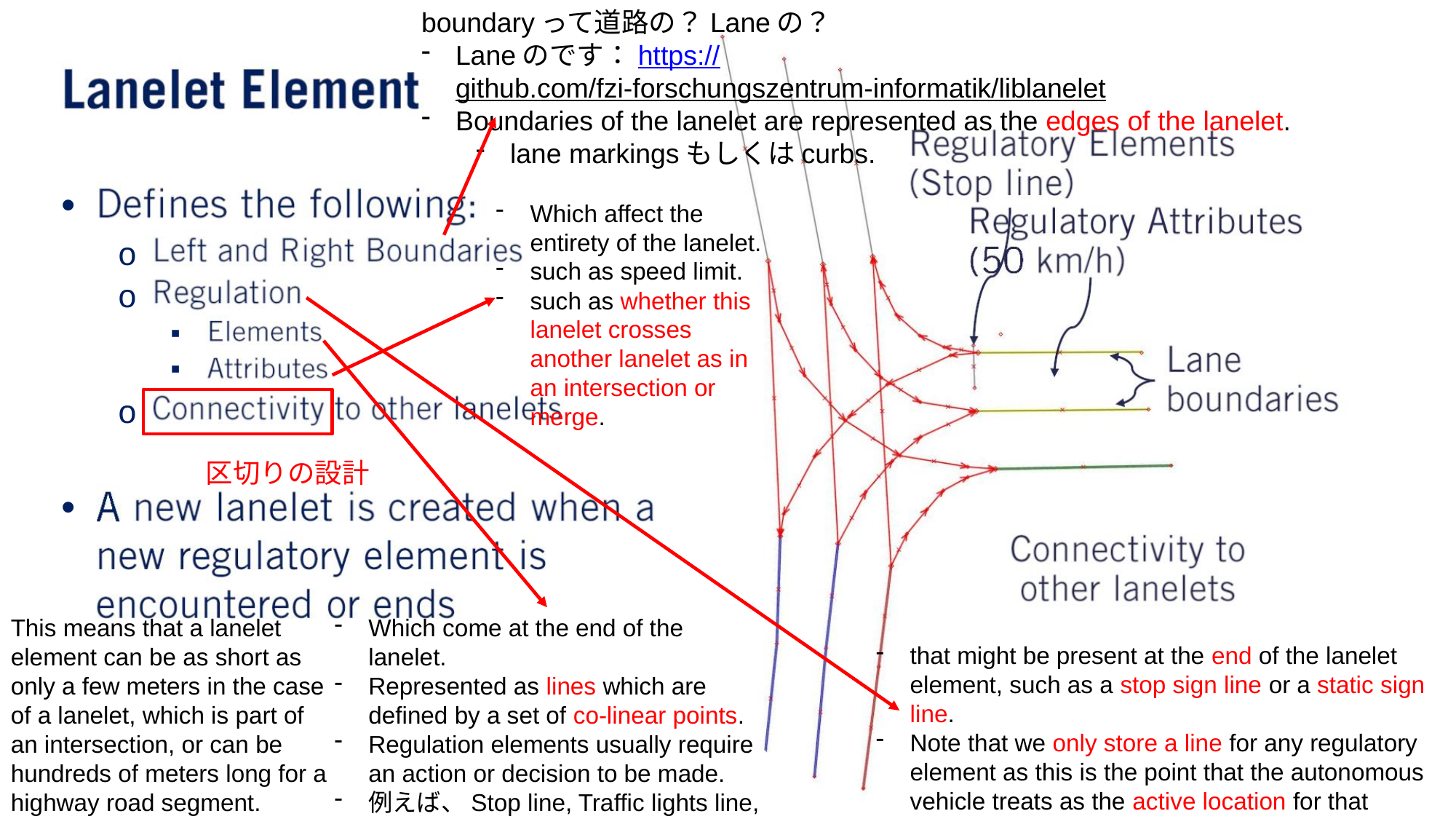

boundaryって道路の？Laneの？
Laneのです：https://github.com/fzi-forschungszentrum-informatik/liblanelet
Boundaries of the lanelet are represented as the edges of the lanelet.
lane markingsもしくはcurbs.
•
•
Which affect the entirety of the lanelet.
such as speed limit.
such as whether this lanelet crosses another lanelet as in an intersection or merge.
o
o
▪
▪

o
区切りの設計
This means that a lanelet element can be as short as only a few meters in the case of a lanelet, which is part of an intersection, or can be hundreds of meters long for a highway road segment.
Which come at the end of the lanelet.
Represented as lines which are defined by a set of co-linear points.
Regulation elements usually require an action or decision to be made.
例えば、Stop line, Traffic lights line, Pedestrian crossings.
that might be present at the end of the lanelet element, such as a stop sign line or a static sign line.
Note that we only store a line for any regulatory element as this is the point that the autonomous vehicle treats as the active location for that regulatory element.